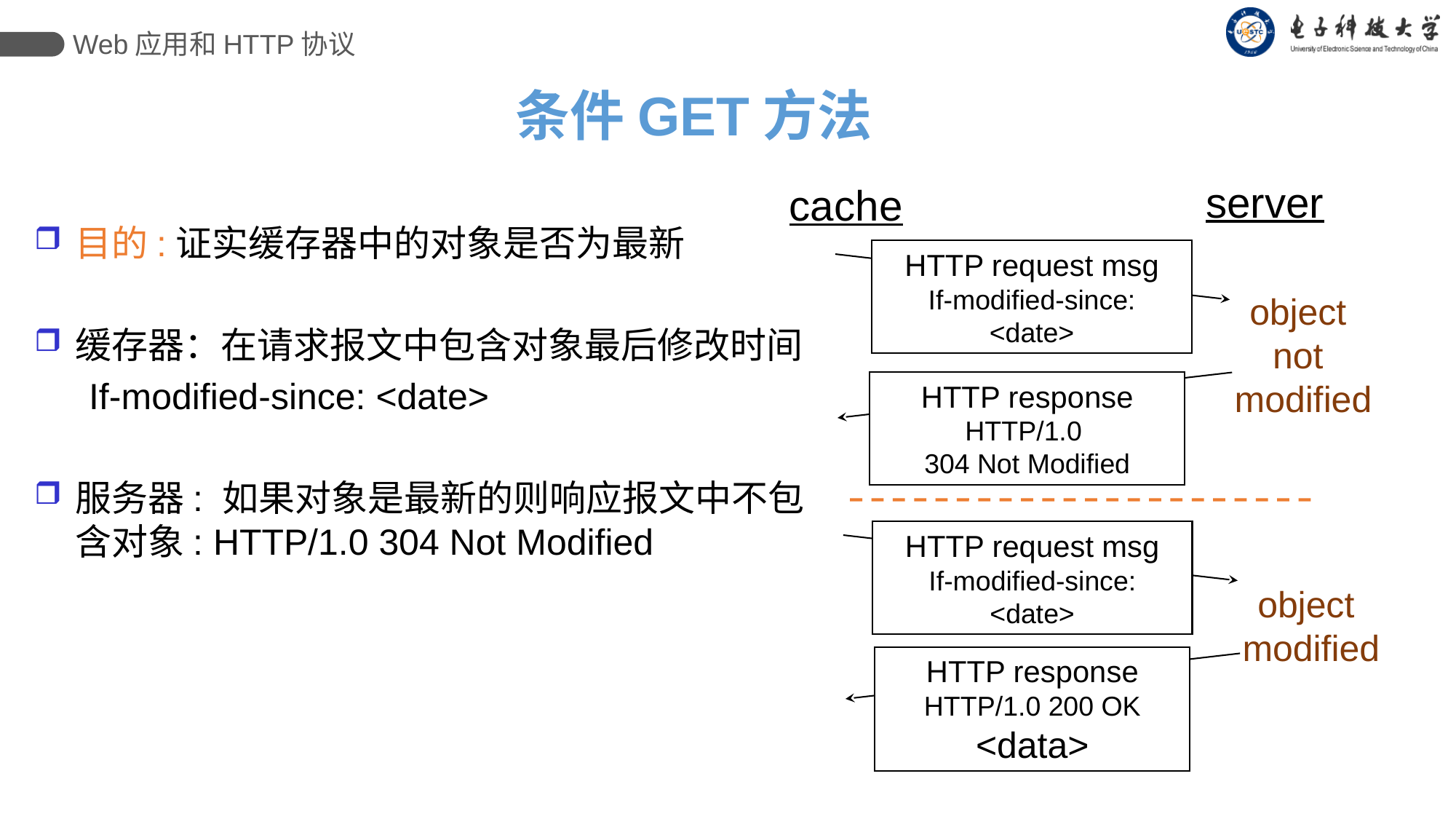

Web应用和HTTP协议
条件GET方法
server
cache
HTTP request msg
If-modified-since: <date>

object
not
modified
HTTP response
HTTP/1.0
304 Not Modified

HTTP request msg
If-modified-since: <date>

object
modified
HTTP response
HTTP/1.0 200 OK
<data>

目的:证实缓存器中的对象是否为最新

缓存器：在请求报文中包含对象最后修改时间
If-modified-since: <date>

服务器: 如果对象是最新的则响应报文中不包含对象: HTTP/1.0 304 Not Modified